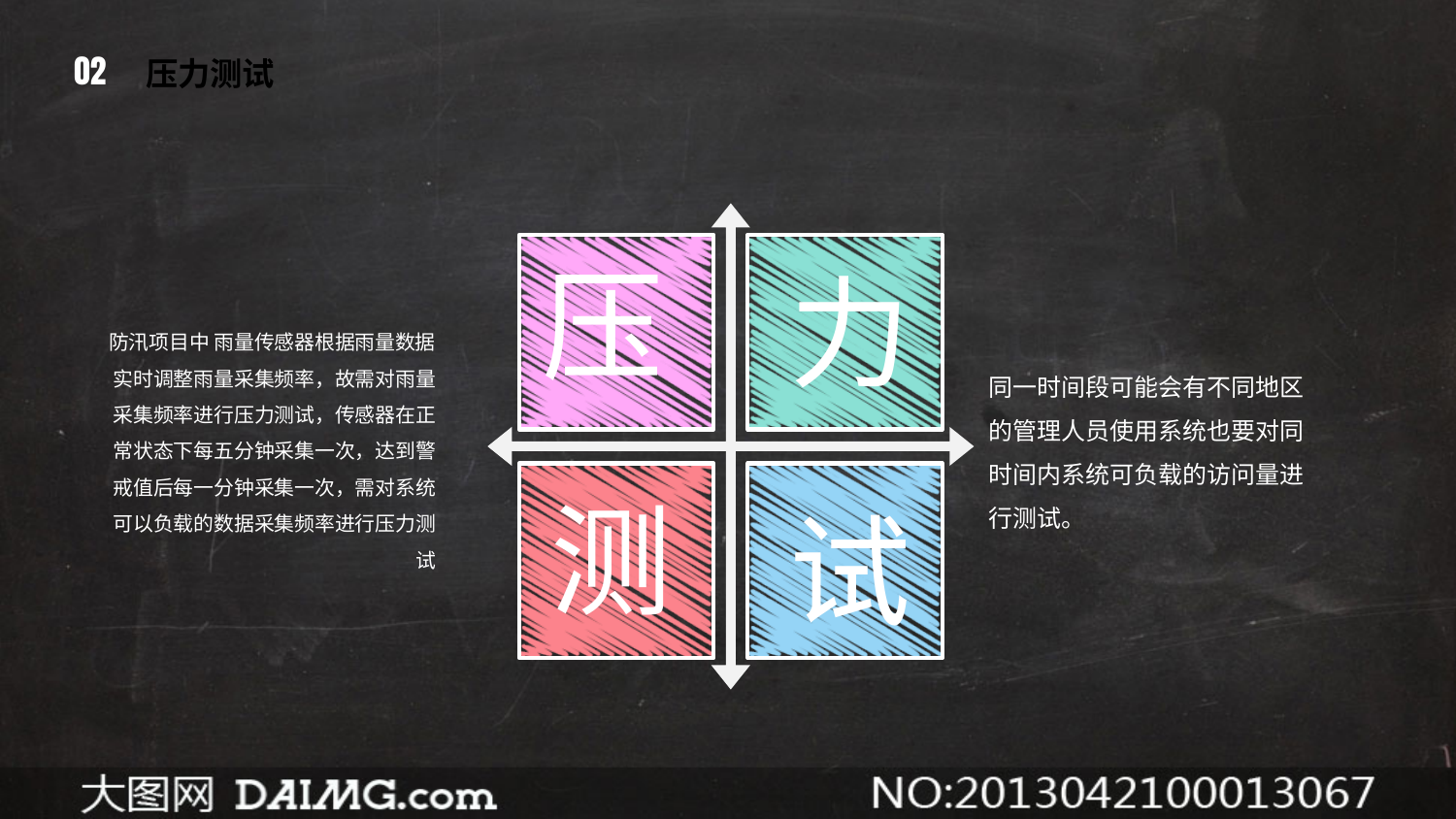

02
压力测试

压

力
防汛项目中 雨量传感器根据雨量数据实时调整雨量采集频率，故需对雨量采集频率进行压力测试，传感器在正常状态下每五分钟采集一次，达到警戒值后每一分钟采集一次，需对系统可以负载的数据采集频率进行压力测试
同一时间段可能会有不同地区的管理人员使用系统也要对同时间内系统可负载的访问量进行测试。

测

试